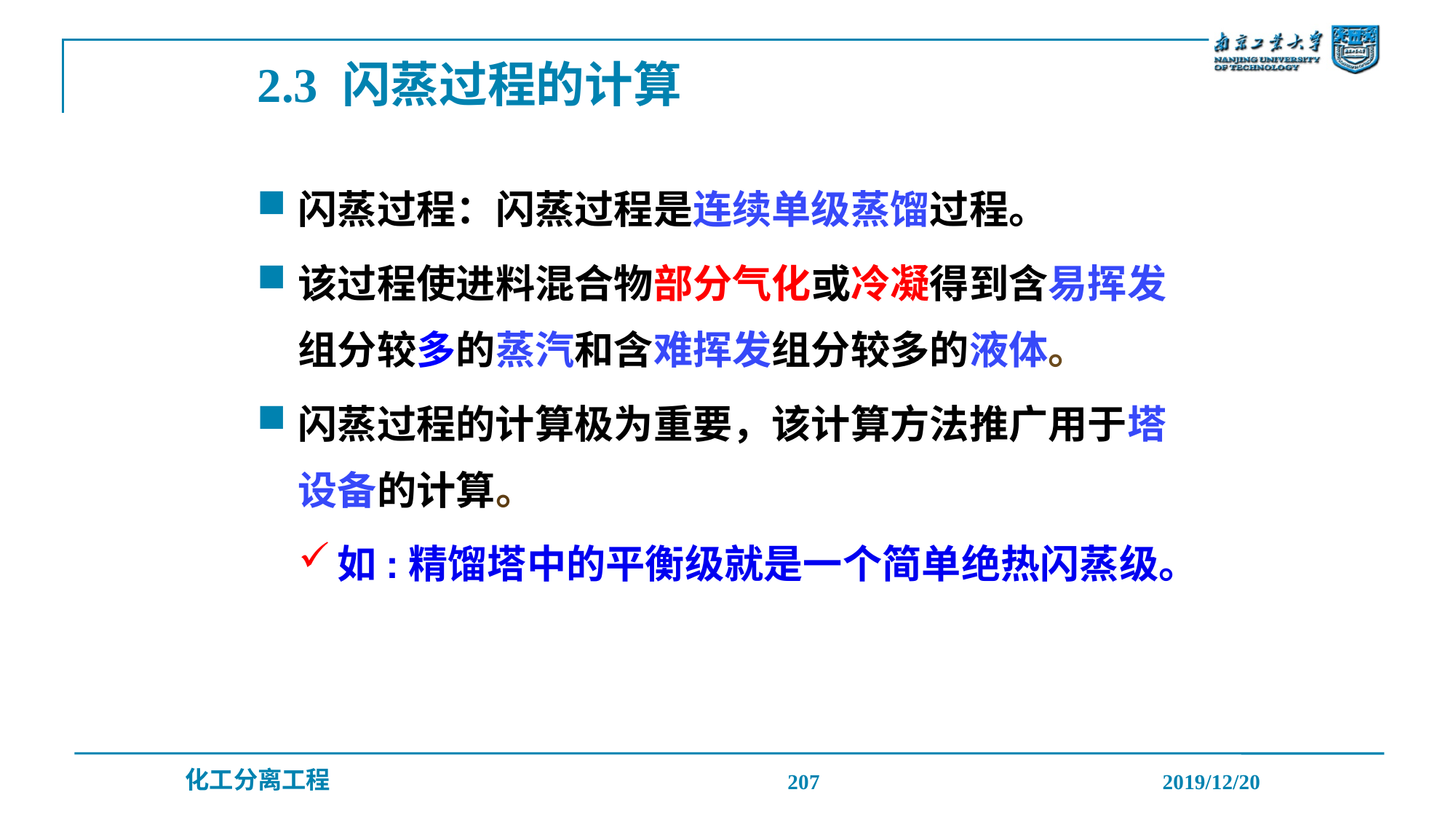

2.3 闪蒸过程的计算
闪蒸过程：闪蒸过程是连续单级蒸馏过程。
该过程使进料混合物部分气化或冷凝得到含易挥发组分较多的蒸汽和含难挥发组分较多的液体。
闪蒸过程的计算极为重要，该计算方法推广用于塔设备的计算。
如:精馏塔中的平衡级就是一个简单绝热闪蒸级。

207
2019/12/20
化工分离工程